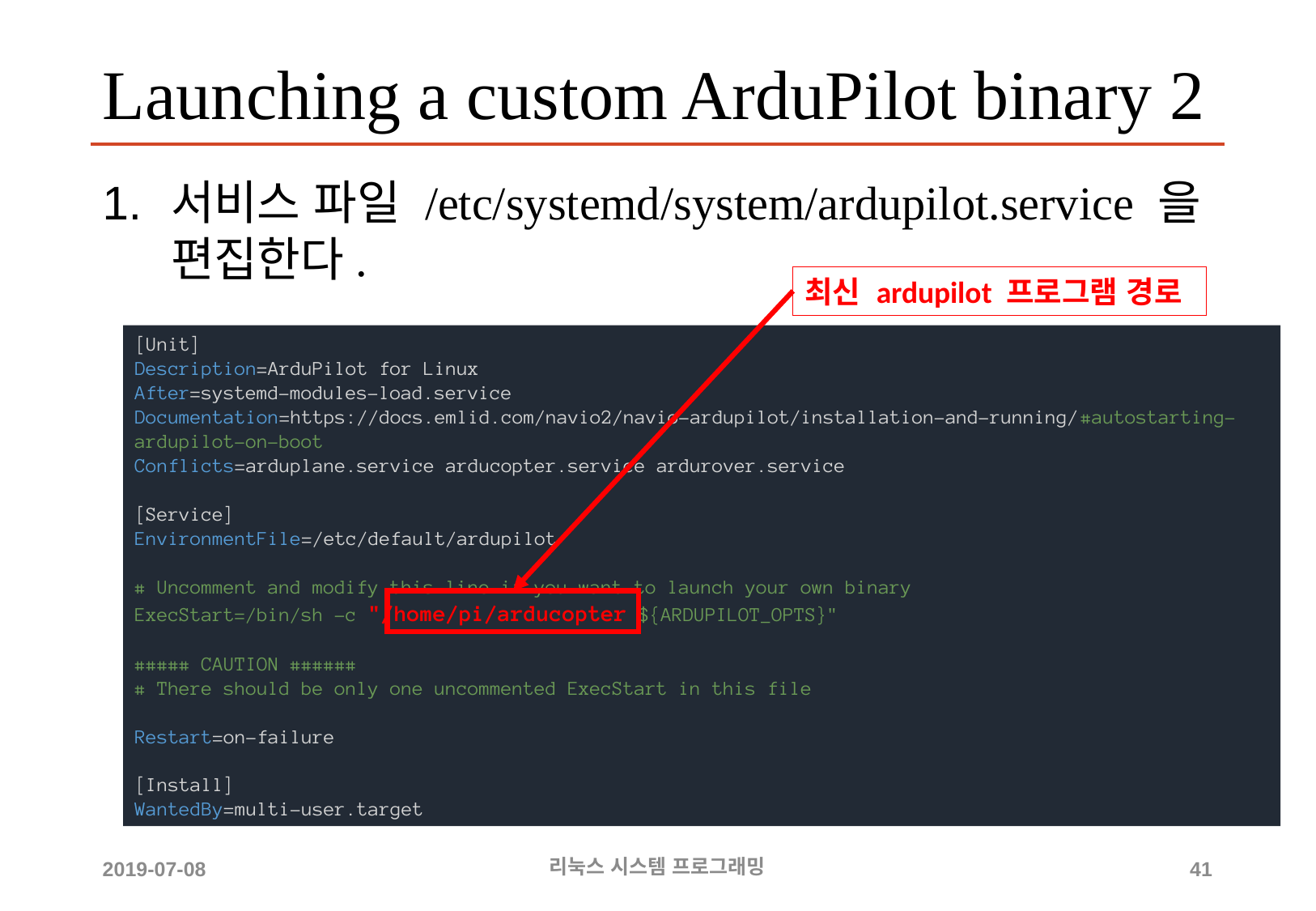

# Launching a custom ArduPilot binary 2
서비스 파일 /etc/systemd/system/ardupilot.service 을 편집한다.

최신 ardupilot 프로그램 경로
[Unit]
Description=ArduPilot for Linux
After=systemd-modules-load.service
Documentation=https://docs.emlid.com/navio2/navio-ardupilot/installation-and-running/#autostarting-ardupilot-on-boot
Conflicts=arduplane.service arducopter.service ardurover.service
[Service]
EnvironmentFile=/etc/default/ardupilot
# Uncomment and modify this line if you want to launch your own binary
ExecStart=/bin/sh -c "/home/pi/arducopter ${ARDUPILOT_OPTS}"
##### CAUTION ######
# There should be only one uncommented ExecStart in this file
Restart=on-failure
[Install]
WantedBy=multi-user.target

2019-07-08
리눅스 시스템 프로그래밍
41